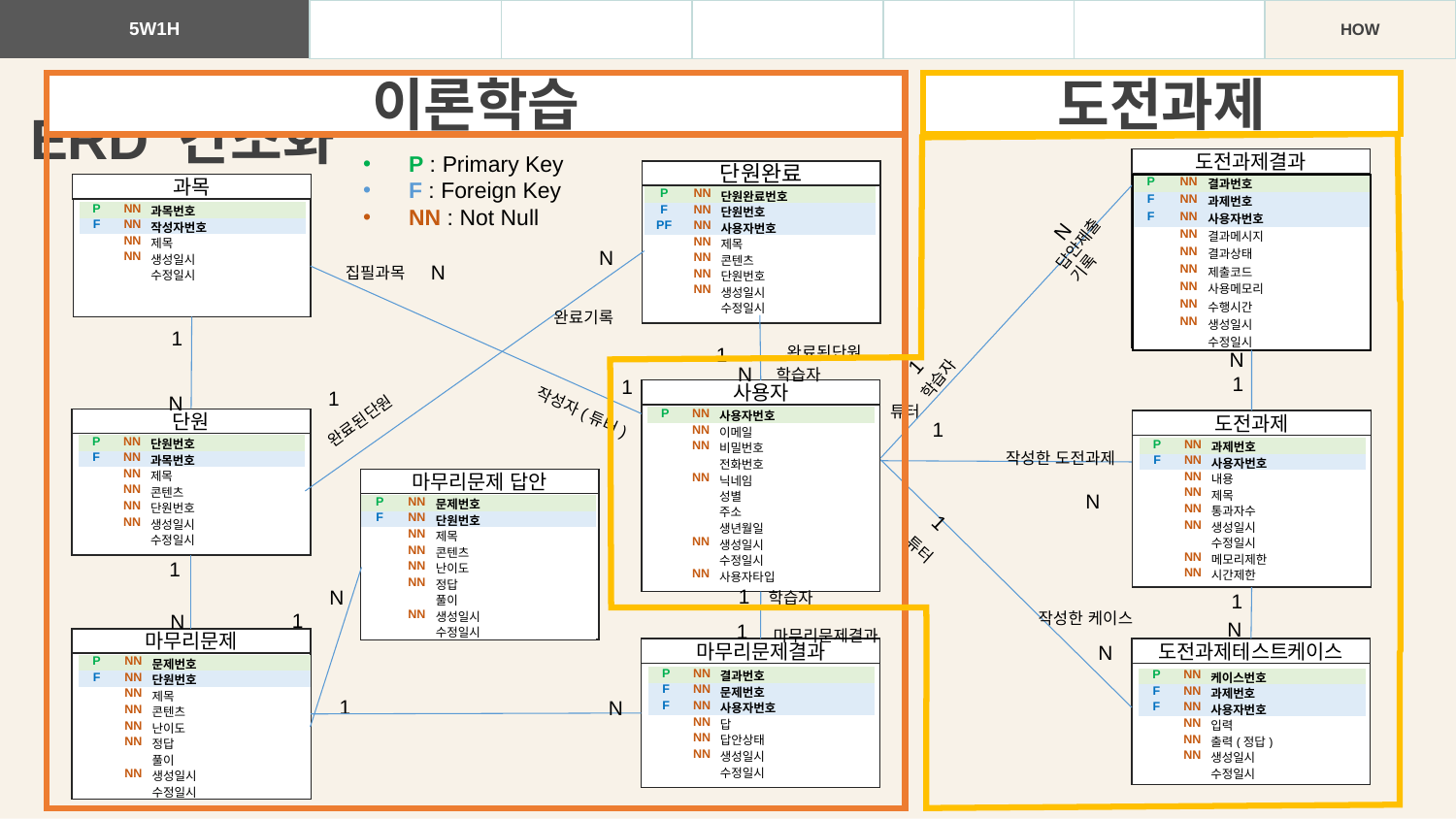

| 5W1H | WHAT | WHY | WHO | WHEN | WHERE | HOW |
| --- | --- | --- | --- | --- | --- | --- |
도전과제
이론학습
ERD 간소화

P : Primary Key
F : Foreign Key
NN : Not Null
도전과제결과

단원완료
과목
| P | NN | 결과번호 |
| --- | --- | --- |
| F | NN | 과제번호 |
| F | NN | 사용자번호 |
|  | NN | 결과메시지 |
|  | NN | 결과상태 |
|  | NN | 제출코드 |
|  | NN | 사용메모리 |
|  | NN | 수행시간 |
|  | NN | 생성일시 |
|  |  | 수정일시 |

| P | NN | 단원완료번호 |
| --- | --- | --- |
| F | NN | 단원번호 |
| PF | NN | 사용자번호 |
|  | NN | 제목 |
|  | NN | 콘텐츠 |
|  | NN | 단원번호 |
|  | NN | 생성일시 |
|  |  | 수정일시 |

| P | NN | 과목번호 |
| --- | --- | --- |
| F | NN | 작성자번호 |
|  | NN | 제목 |
|  | NN | 생성일시 |
|  |  | 수정일시 |

N
답안제출기록
N
N
집필과목

완료기록
1
1
1
완료된단원
N
학습자
N
학습자
1
1
1
완료된단원

사용자
N
튜터
작성자(튜터)

| P | NN | 사용자번호 |
| --- | --- | --- |
|  | NN | 이메일 |
|  | NN | 비밀번호 |
|  |  | 전화번호 |
|  | NN | 닉네임 |
|  |  | 성별 |
|  |  | 주소 |
|  |  | 생년월일 |
|  | NN | 생성일시 |
|  |  | 수정일시 |
|  | NN | 사용자타입 |

단원
1

도전과제

| P | NN | 단원번호 |
| --- | --- | --- |
| F | NN | 과목번호 |
|  | NN | 제목 |
|  | NN | 콘텐츠 |
|  | NN | 단원번호 |
|  | NN | 생성일시 |
|  |  | 수정일시 |

| P | NN | 과제번호 |
| --- | --- | --- |
| F | NN | 사용자번호 |
|  | NN | 내용 |
|  | NN | 제목 |
|  | NN | 통과자수 |
|  | NN | 생성일시 |
|  |  | 수정일시 |
|  | NN | 메모리제한 |
|  | NN | 시간제한 |
작성한 도전과제

마무리문제 답안
N

| P | NN | 문제번호 |
| --- | --- | --- |
| F | NN | 단원번호 |
|  | NN | 제목 |
|  | NN | 콘텐츠 |
|  | NN | 난이도 |
|  | NN | 정답 |
|  |  | 풀이 |
|  | NN | 생성일시 |
|  |  | 수정일시 |
1

튜터
1
1
N
학습자
1
1
N
작성한 케이스
N
1
마무리문제결과

마무리문제
N

마무리문제결과
도전과제테스트케이스

| P | NN | 문제번호 |
| --- | --- | --- |
| F | NN | 단원번호 |
|  | NN | 제목 |
|  | NN | 콘텐츠 |
|  | NN | 난이도 |
|  | NN | 정답 |
|  |  | 풀이 |
|  | NN | 생성일시 |
|  |  | 수정일시 |

| P | NN | 결과번호 |
| --- | --- | --- |
| F | NN | 문제번호 |
| F | NN | 사용자번호 |
|  | NN | 답 |
|  | NN | 답안상태 |
|  | NN | 생성일시 |
|  |  | 수정일시 |
| P | NN | 케이스번호 |
| --- | --- | --- |
| F | NN | 과제번호 |
| F | NN | 사용자번호 |
|  | NN | 입력 |
|  | NN | 출력(정답) |
|  | NN | 생성일시 |
|  |  | 수정일시 |

1
N